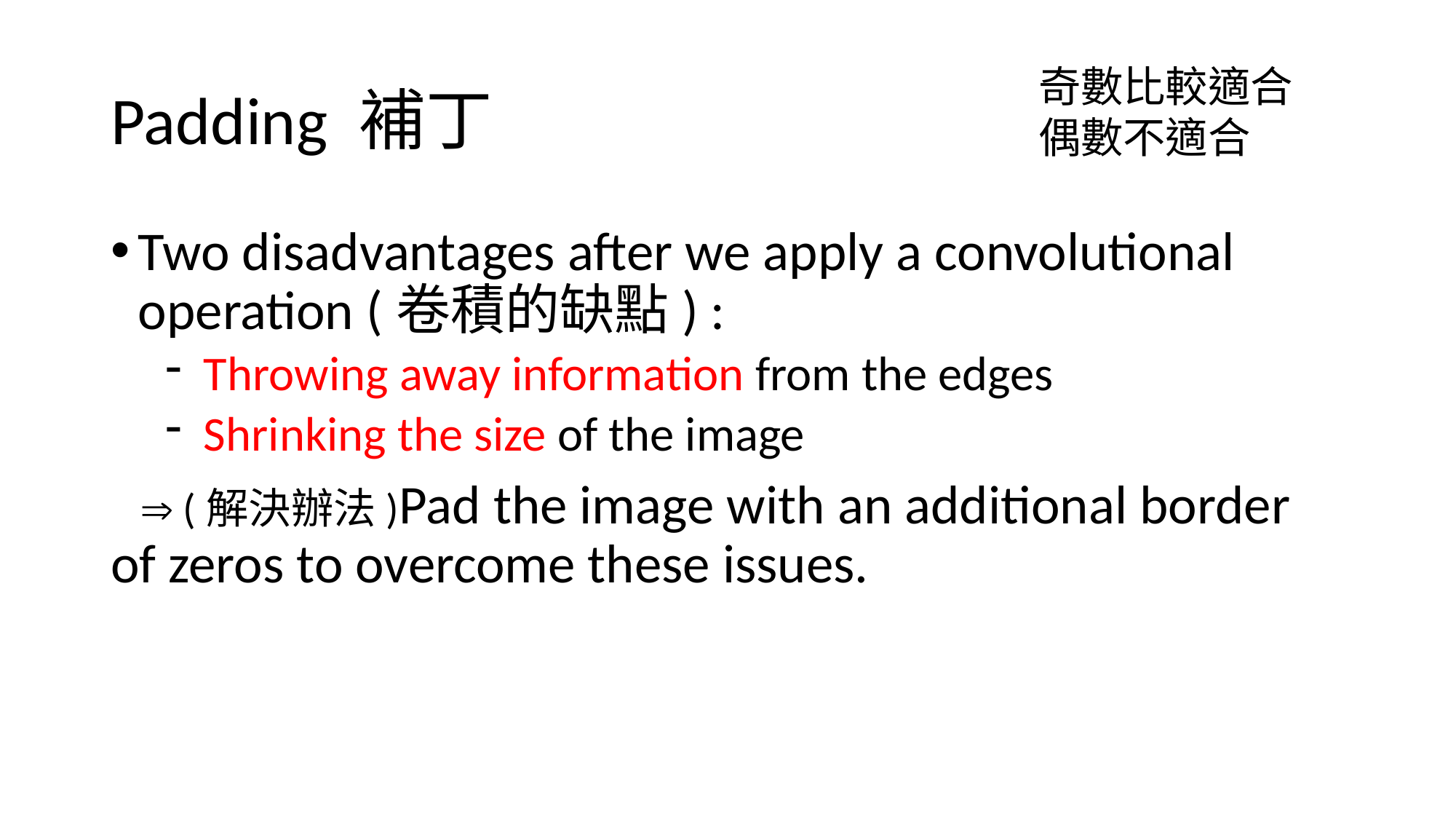

# Padding 補丁
奇數比較適合
偶數不適合
Two disadvantages after we apply a convolutional operation (卷積的缺點) :
 Throwing away information from the edges
 Shrinking the size of the image
   ⇒ (解決辦法)Pad the image with an additional border of zeros to overcome these issues.